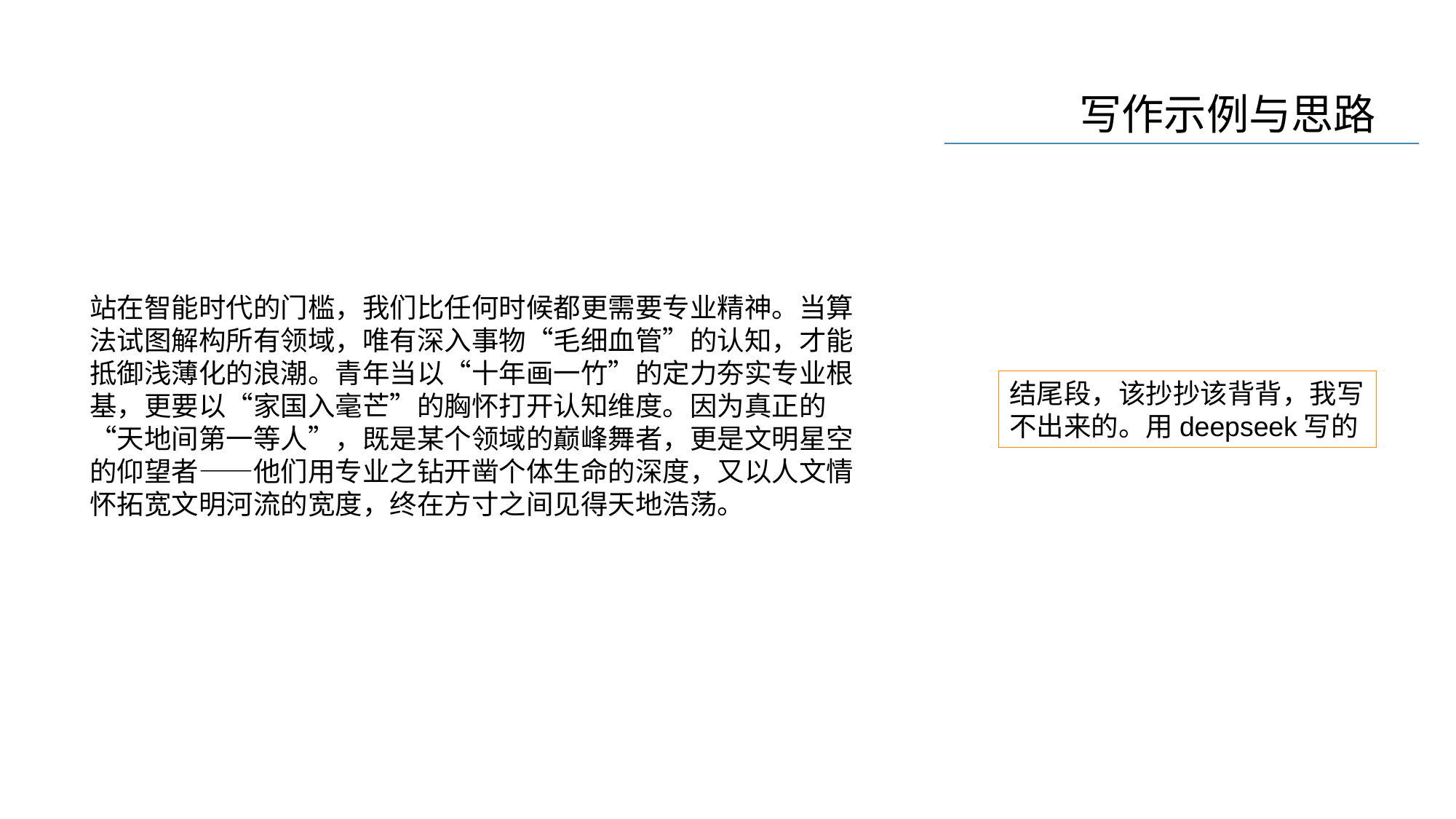

站在智能时代的门槛，我们比任何时候都更需要专业精神。当算法试图解构所有领域，唯有深入事物“毛细血管”的认知，才能抵御浅薄化的浪潮。青年当以“十年画一竹”的定力夯实专业根基，更要以“家国入毫芒”的胸怀打开认知维度。因为真正的“天地间第一等人”，既是某个领域的巅峰舞者，更是文明星空的仰望者——他们用专业之钻开凿个体生命的深度，又以人文情怀拓宽文明河流的宽度，终在方寸之间见得天地浩荡。
结尾段，该抄抄该背背，我写不出来的。用deepseek写的